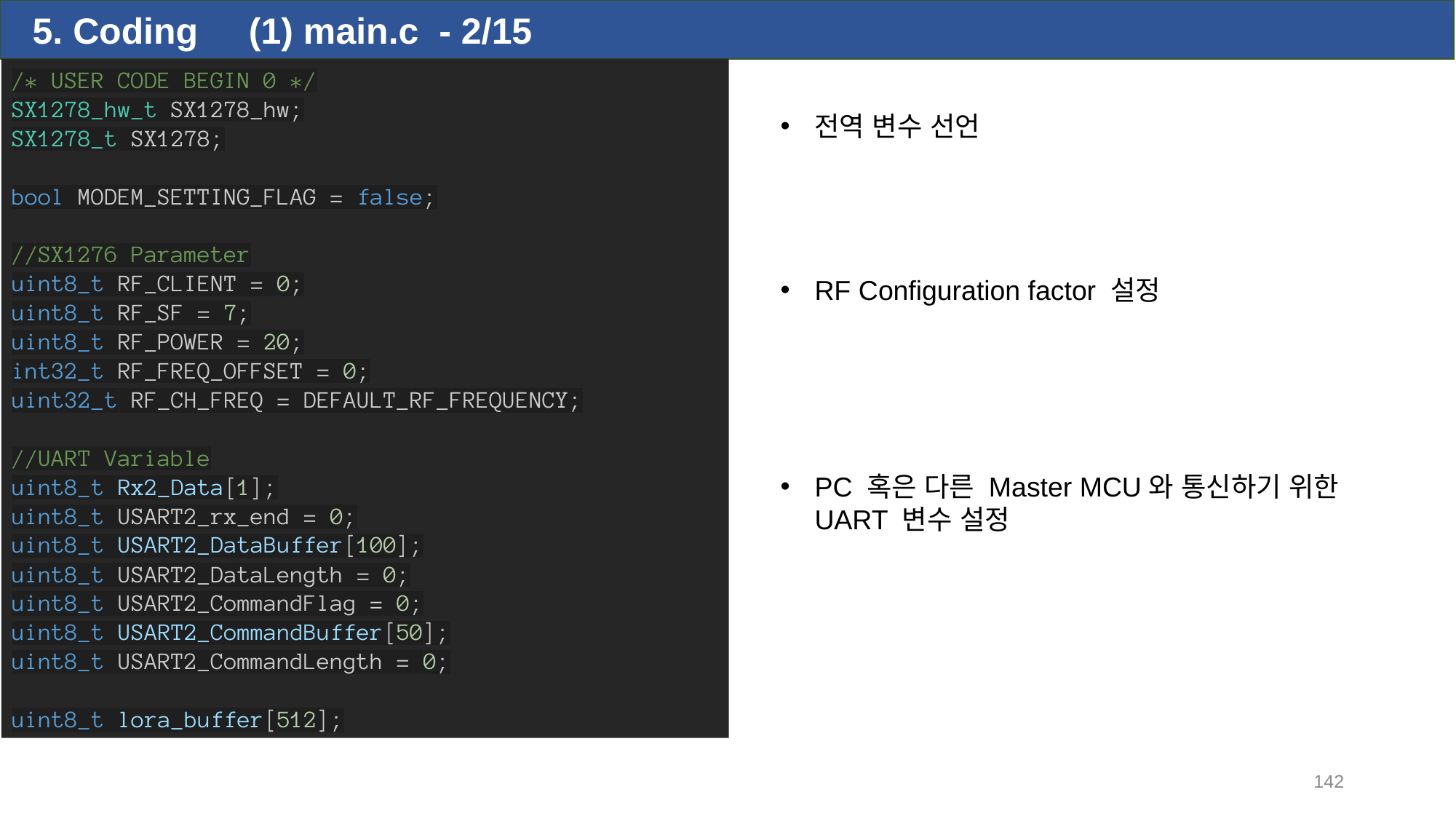

5. Coding     (1) main.c  - 2/15
/* USER CODE BEGIN 0 */
SX1278_hw_t SX1278_hw;
SX1278_t SX1278;
bool MODEM_SETTING_FLAG = false;
//SX1276 Parameter
uint8_t RF_CLIENT = 0;
uint8_t RF_SF = 7;
uint8_t RF_POWER = 20;
int32_t RF_FREQ_OFFSET = 0;
uint32_t RF_CH_FREQ = DEFAULT_RF_FREQUENCY;
//UART Variable
uint8_t Rx2_Data[1];
uint8_t USART2_rx_end = 0;
uint8_t USART2_DataBuffer[100];
uint8_t USART2_DataLength = 0;
uint8_t USART2_CommandFlag = 0;
uint8_t USART2_CommandBuffer[50];
uint8_t USART2_CommandLength = 0;
uint8_t lora_buffer[512];
전역 변수 선언

RF Configuration factor 설정

PC 혹은 다른 Master MCU와 통신하기 위한
UART 변수 설정
142